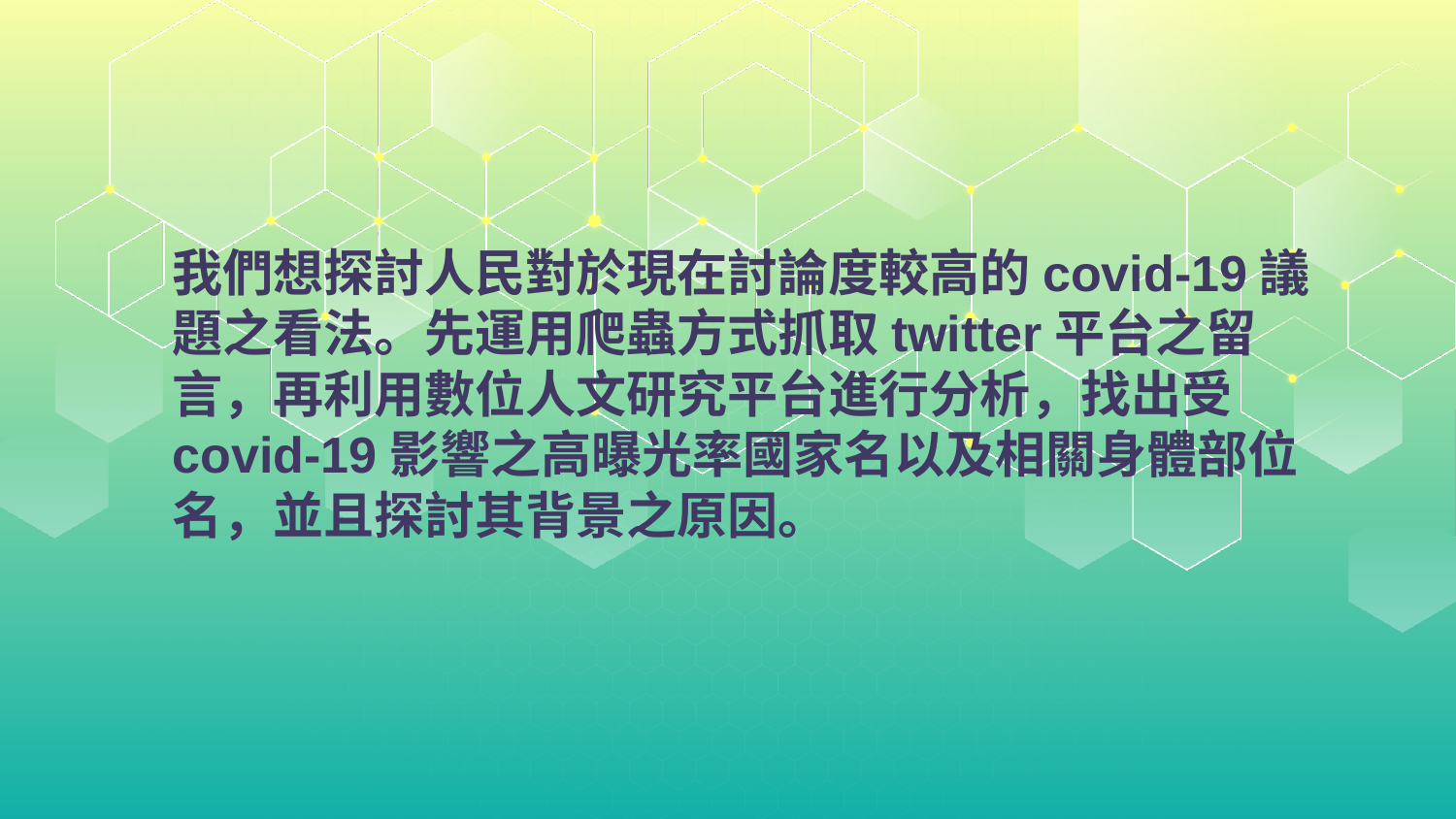

# 我們想探討人民對於現在討論度較高的covid-19議題之看法。先運用爬蟲方式抓取twitter平台之留言，再利用數位人文研究平台進行分析，找出受covid-19影響之高曝光率國家名以及相關身體部位名，並且探討其背景之原因。